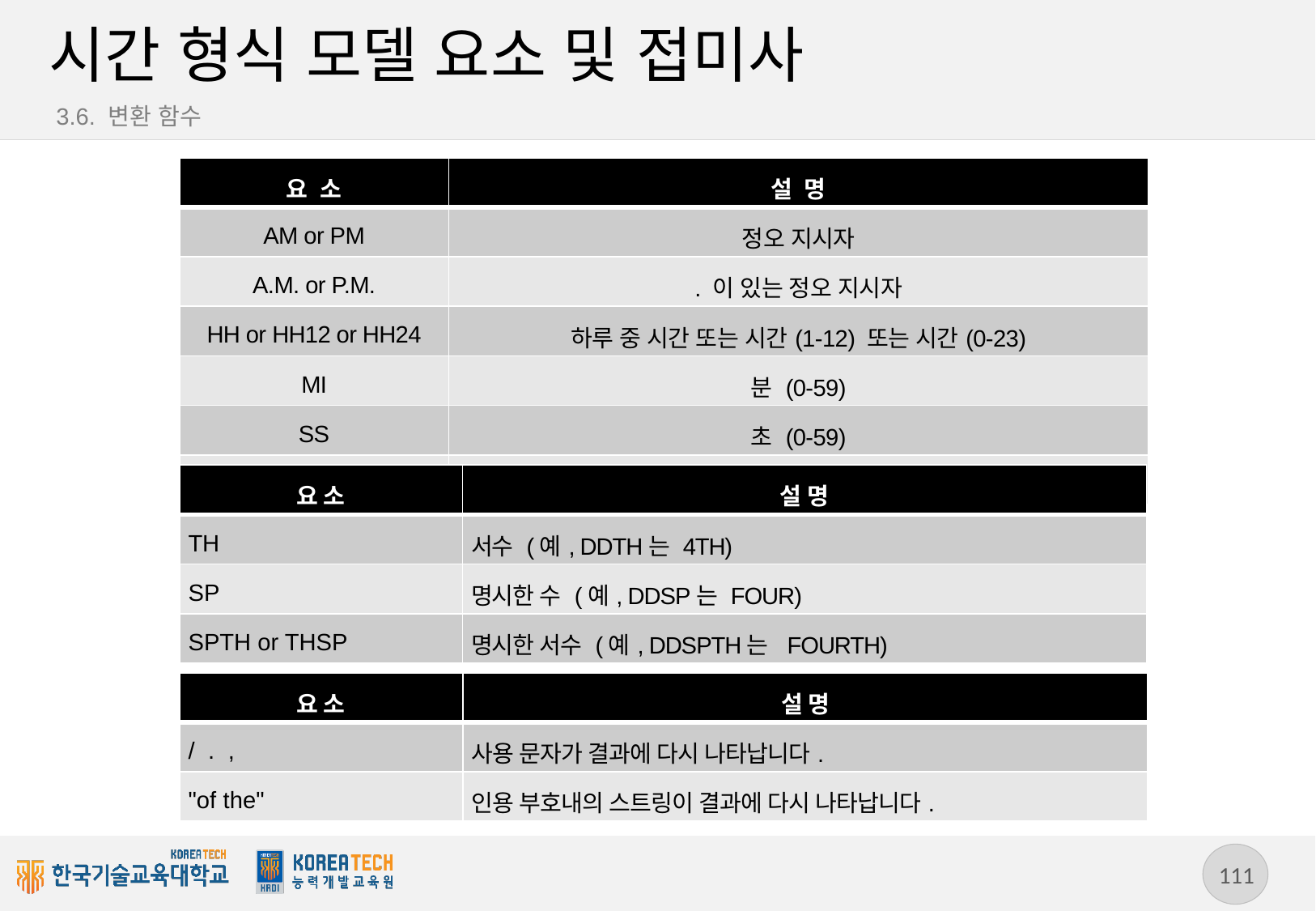

# 시간 형식 모델 요소 및 접미사
3.6. 변환 함수
| 요  소 | 설  명 |
| --- | --- |
| AM or PM | 정오 지시자 |
| A.M. or P.M. | . 이 있는 정오 지시자 |
| HH or HH12 or HH24 | 하루 중 시간 또는 시간(1-12) 또는 시간(0-23) |
| MI | 분 (0-59) |
| SS | 초 (0-59) |
| SSSSS | 자정 이후의 초 (0-86399) |
| 요 소 | 설 명 |
| --- | --- |
| TH | 서수 (예, DDTH는 4TH) |
| SP | 명시한 수 (예, DDSP는 FOUR) |
| SPTH or THSP | 명시한 서수 (예, DDSPTH는  FOURTH) |
| 요 소 | 설 명 |
| --- | --- |
| /  .  , | 사용 문자가 결과에 다시 나타납니다. |
| "of the" | 인용 부호내의 스트링이 결과에 다시 나타납니다. |